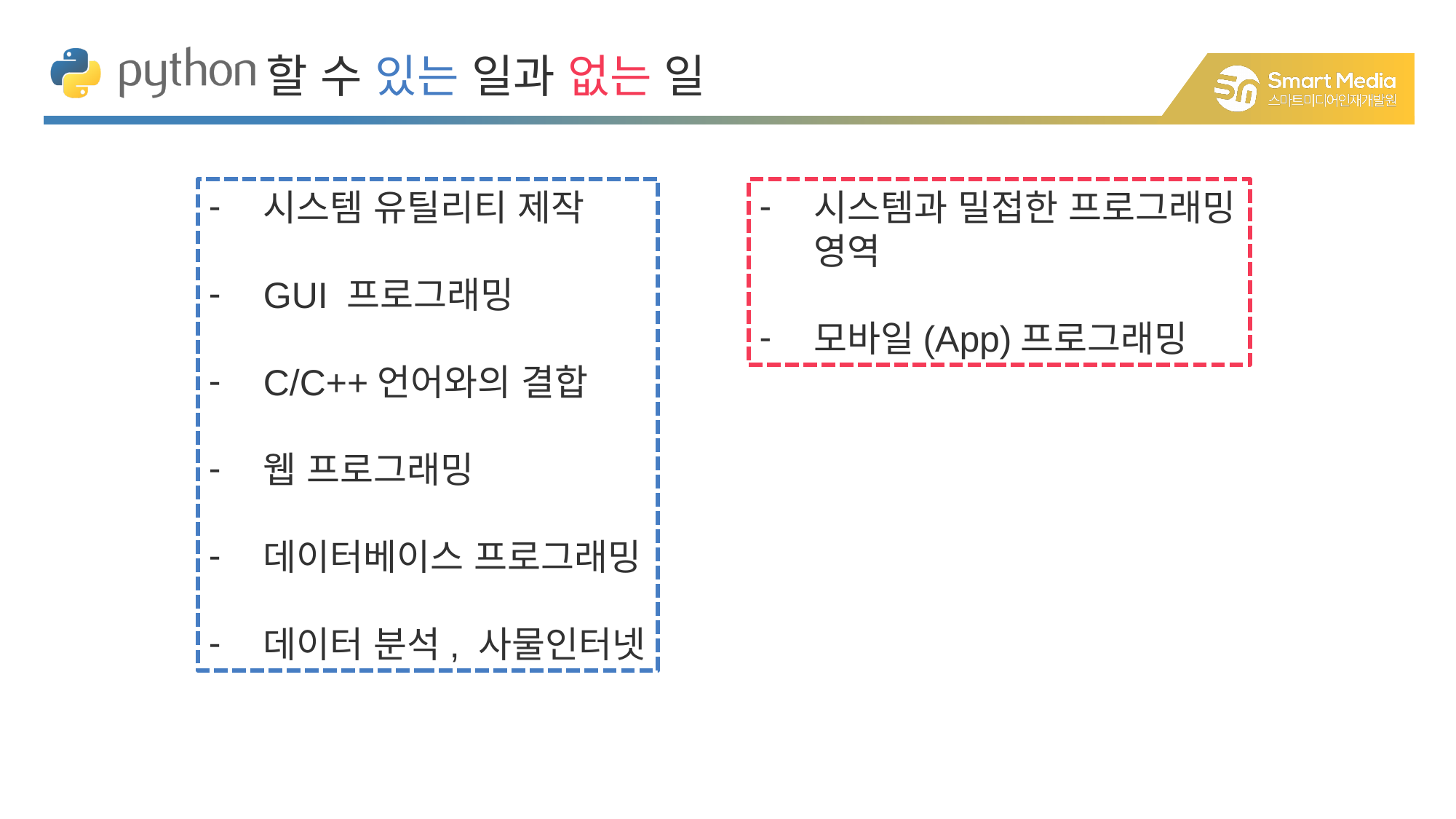

할 수 있는 일과 없는 일
시스템 유틸리티 제작

GUI 프로그래밍

C/C++언어와의 결합

웹 프로그래밍

데이터베이스 프로그래밍

데이터 분석, 사물인터넷
시스템과 밀접한 프로그래밍 영역

모바일(App)프로그래밍